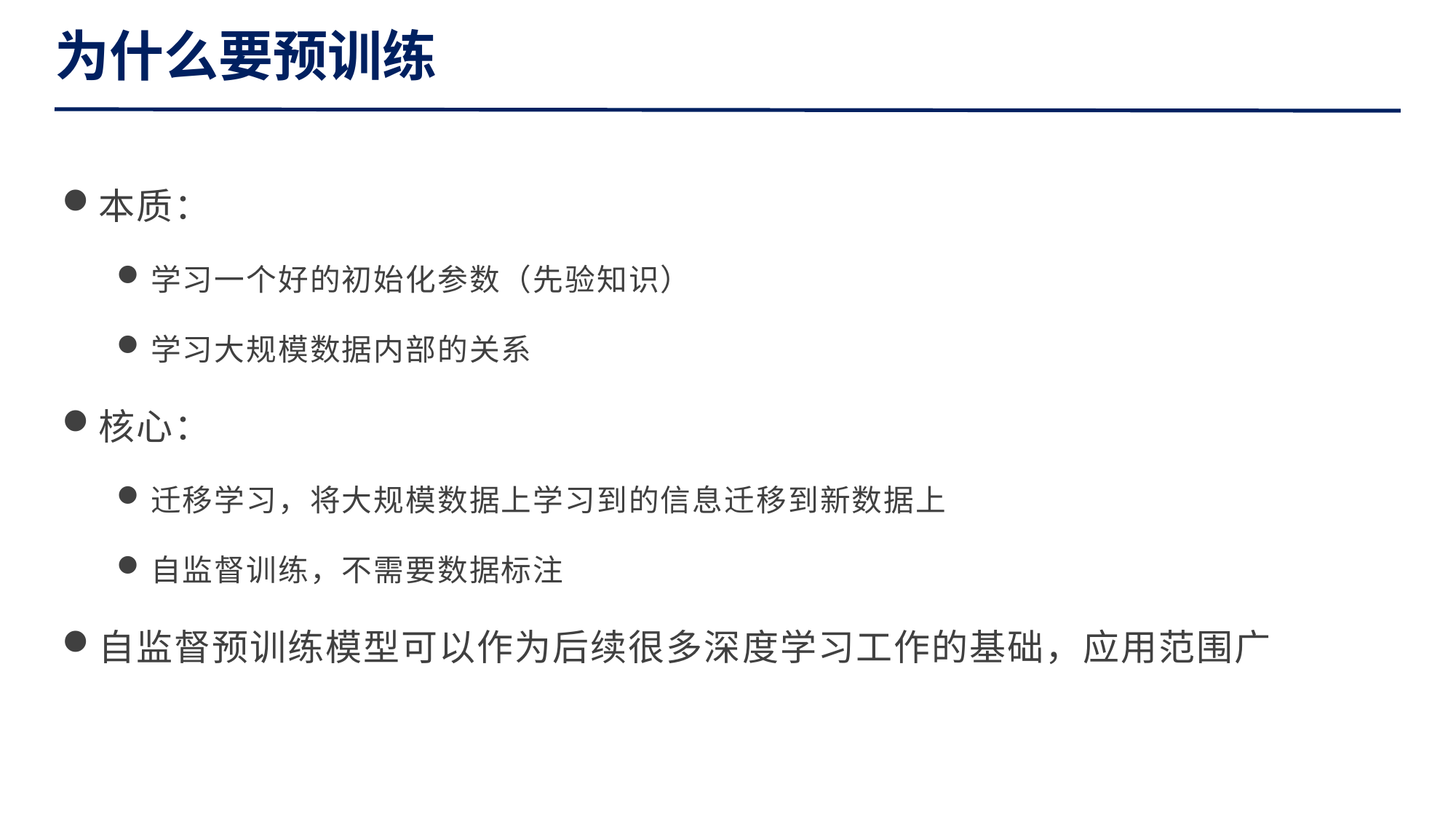

为什么要预训练
本质：
学习一个好的初始化参数（先验知识）
学习大规模数据内部的关系
核心：
迁移学习，将大规模数据上学习到的信息迁移到新数据上
自监督训练，不需要数据标注
自监督预训练模型可以作为后续很多深度学习工作的基础，应用范围广
2